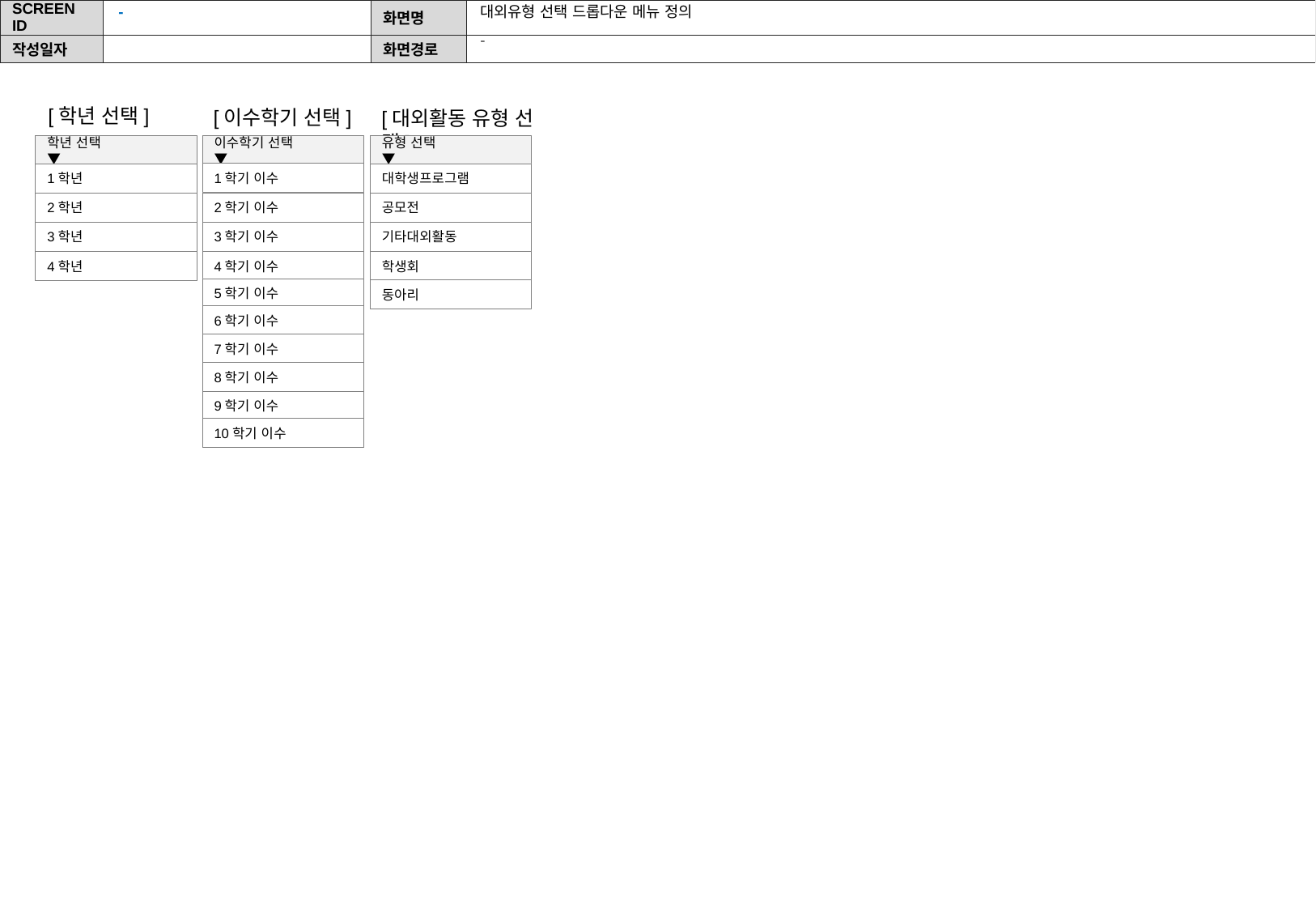

-
대외유형 선택 드롭다운 메뉴 정의
-
[학년 선택]
[이수학기 선택]
[대외활동 유형 선택]
이수학기 선택            ▼
학년 선택                   ▼
유형 선택                   ▼
1학기 이수
1학년
대학생프로그램
2학기 이수
2학년
공모전
3학기 이수
3학년
기타대외활동
4학기 이수
4학년
학생회
5학기 이수
동아리
6학기 이수
7학기 이수
8학기 이수
9학기 이수
10학기 이수